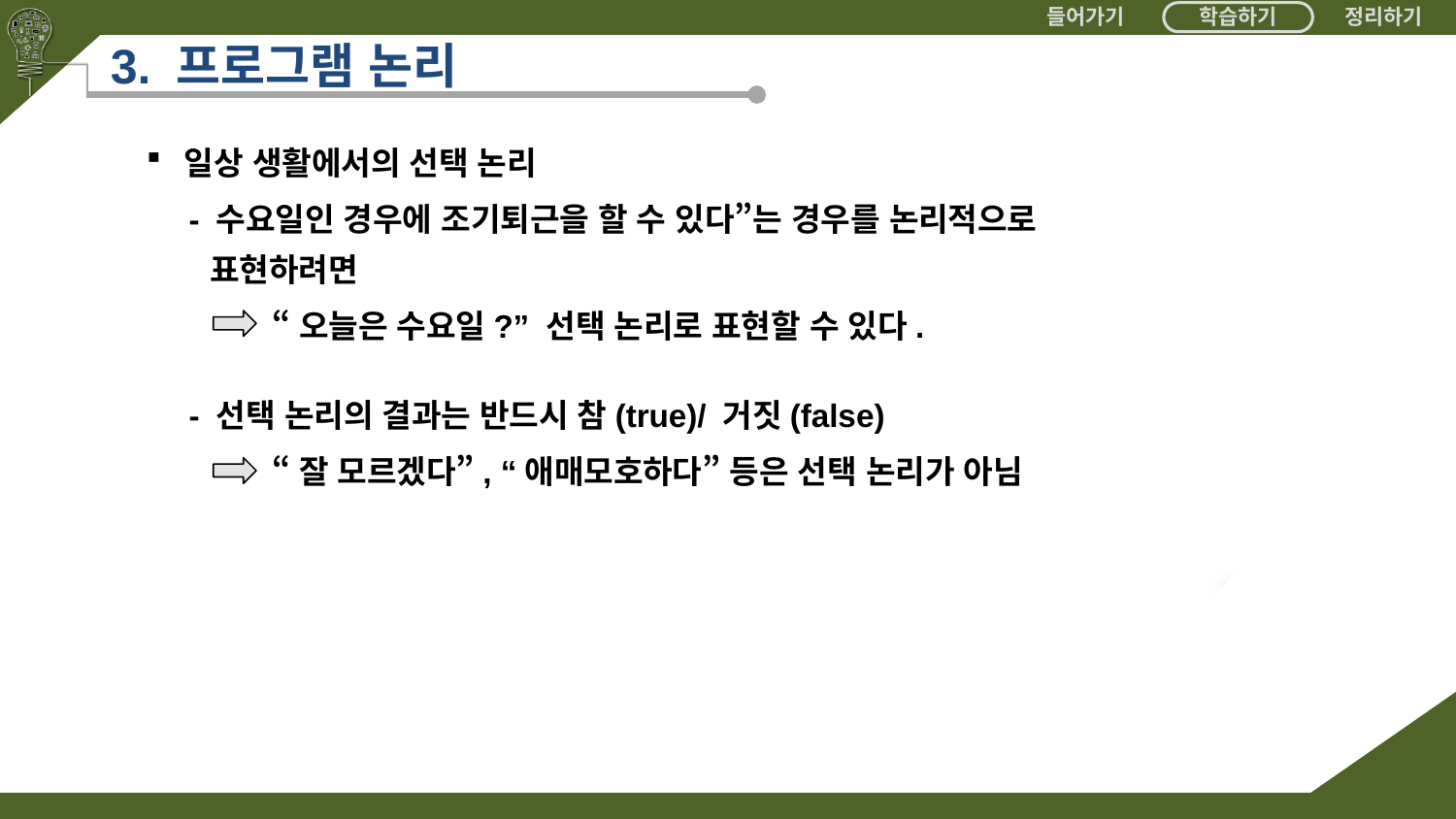

# 3. 프로그램 논리
 일상 생활에서의 선택 논리
- 수요일인 경우에 조기퇴근을 할 수 있다”는 경우를 논리적으로
 표현하려면
        “오늘은 수요일?” 선택 논리로 표현할 수 있다.
- 선택 논리의 결과는 반드시 참(true)/ 거짓(false)
        “잘 모르겠다”, “애매모호하다” 등은 선택 논리가 아님